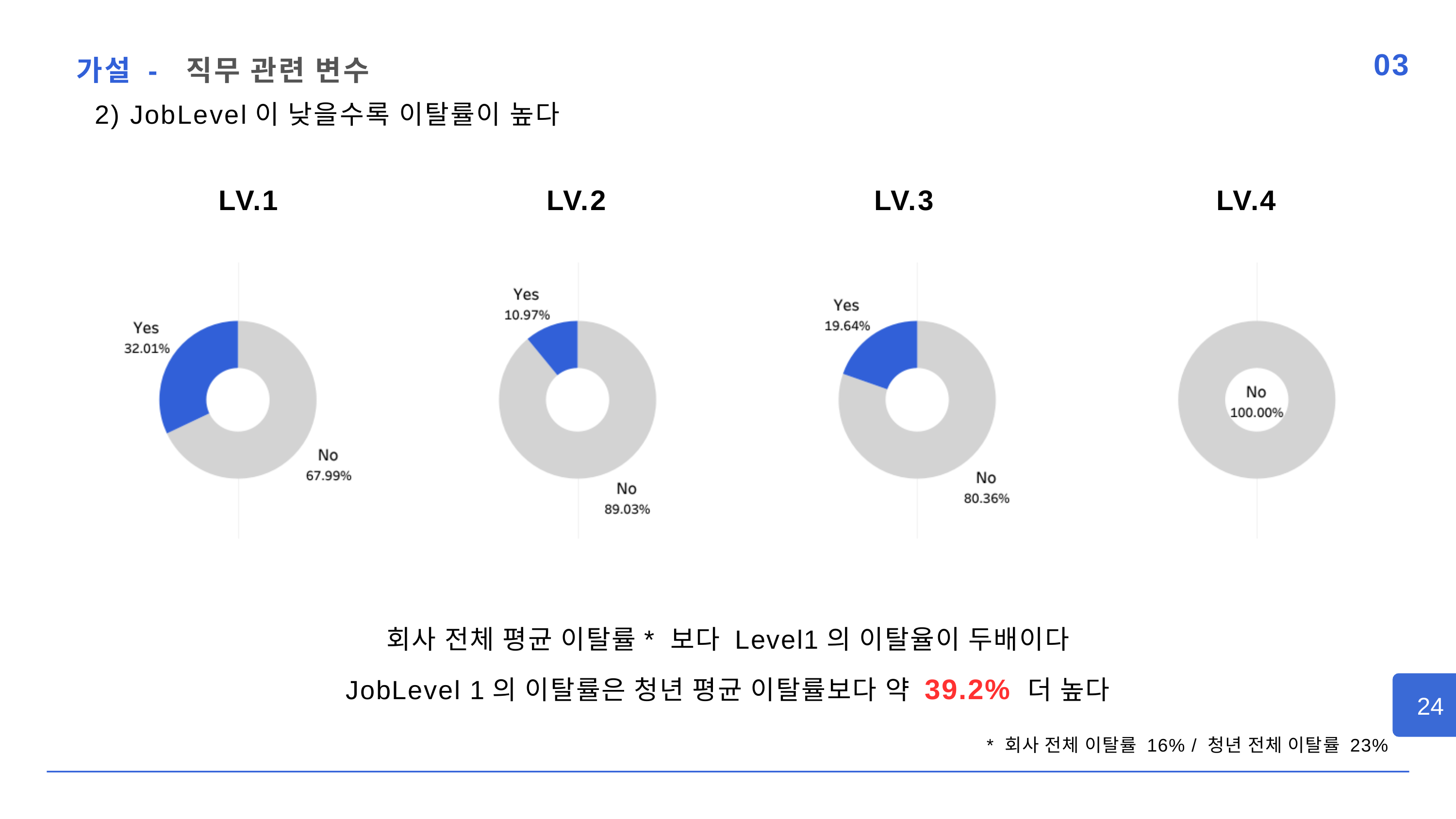

가설 -  직무 관련 변수
03
2) JobLevel이 낮을수록 이탈률이 높다
LV.1
LV.2
LV.3
LV.4

회사 전체 평균 이탈률* 보다 Level1의 이탈율이 두배이다
JobLevel 1의 이탈률은 청년 평균 이탈률보다 약 39.2% 더 높다
24

* 회사 전체 이탈률 16% / 청년 전체 이탈률 23%